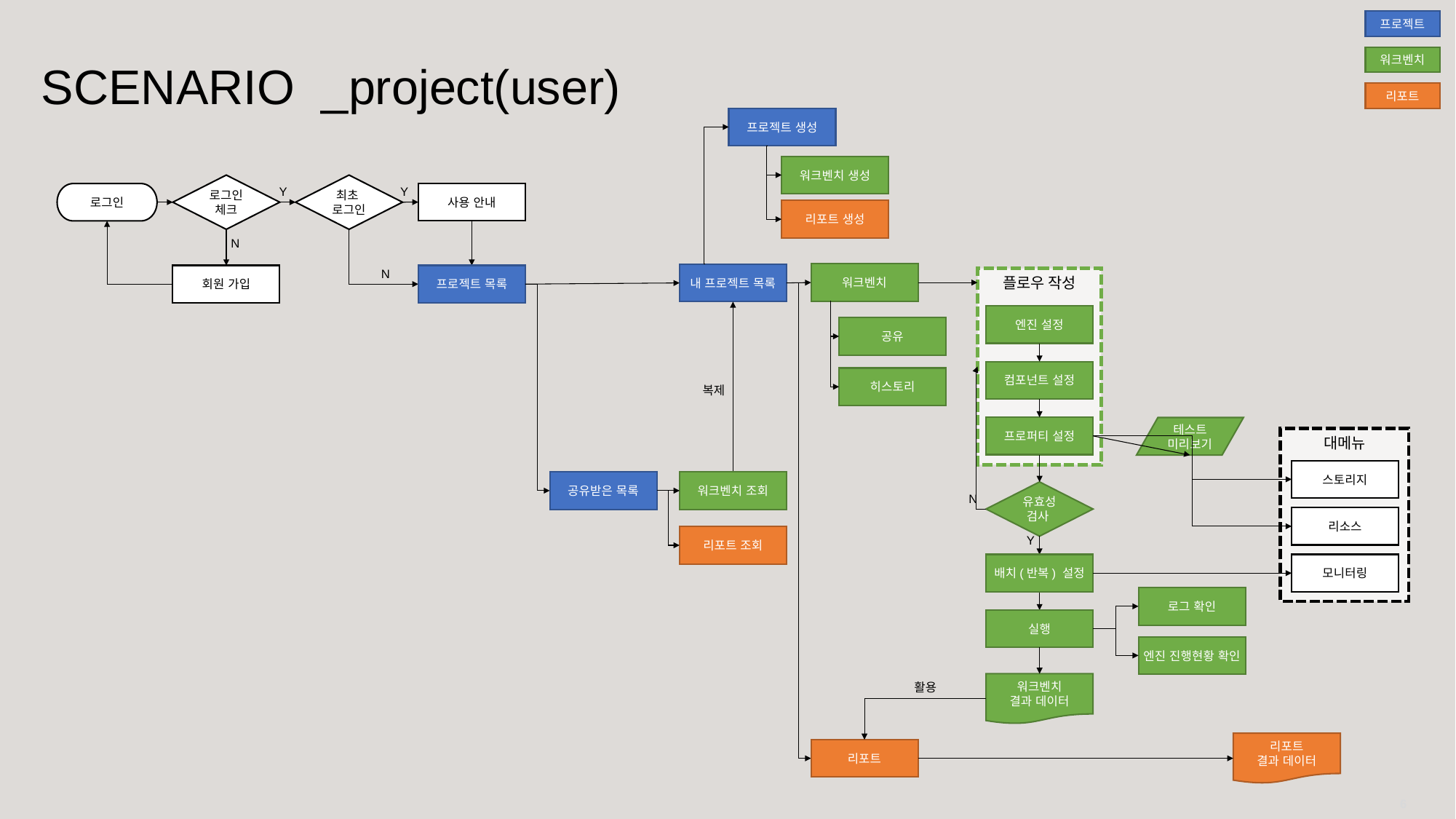

프로젝트
워크벤치
SCENARIO  _project(user)
리포트
프로젝트 생성
워크벤치 생성
로그인
체크
최초
로그인
Y
Y
사용 안내
로그인
리포트 생성
N
N
워크벤치
내 프로젝트 목록
회원 가입
프로젝트 목록

플로우 작성
엔진 설정
공유
컴포넌트 설정
히스토리
복제
프로퍼티 설정
테스트
미리보기

대메뉴
스토리지
공유받은 목록
워크벤치 조회
유효성
검사
N
리소스
리포트 조회
Y
배치(반복) 설정
모니터링
로그 확인
실행
엔진 진행현황 확인
워크벤치
결과 데이터
활용
리포트
결과 데이터
리포트